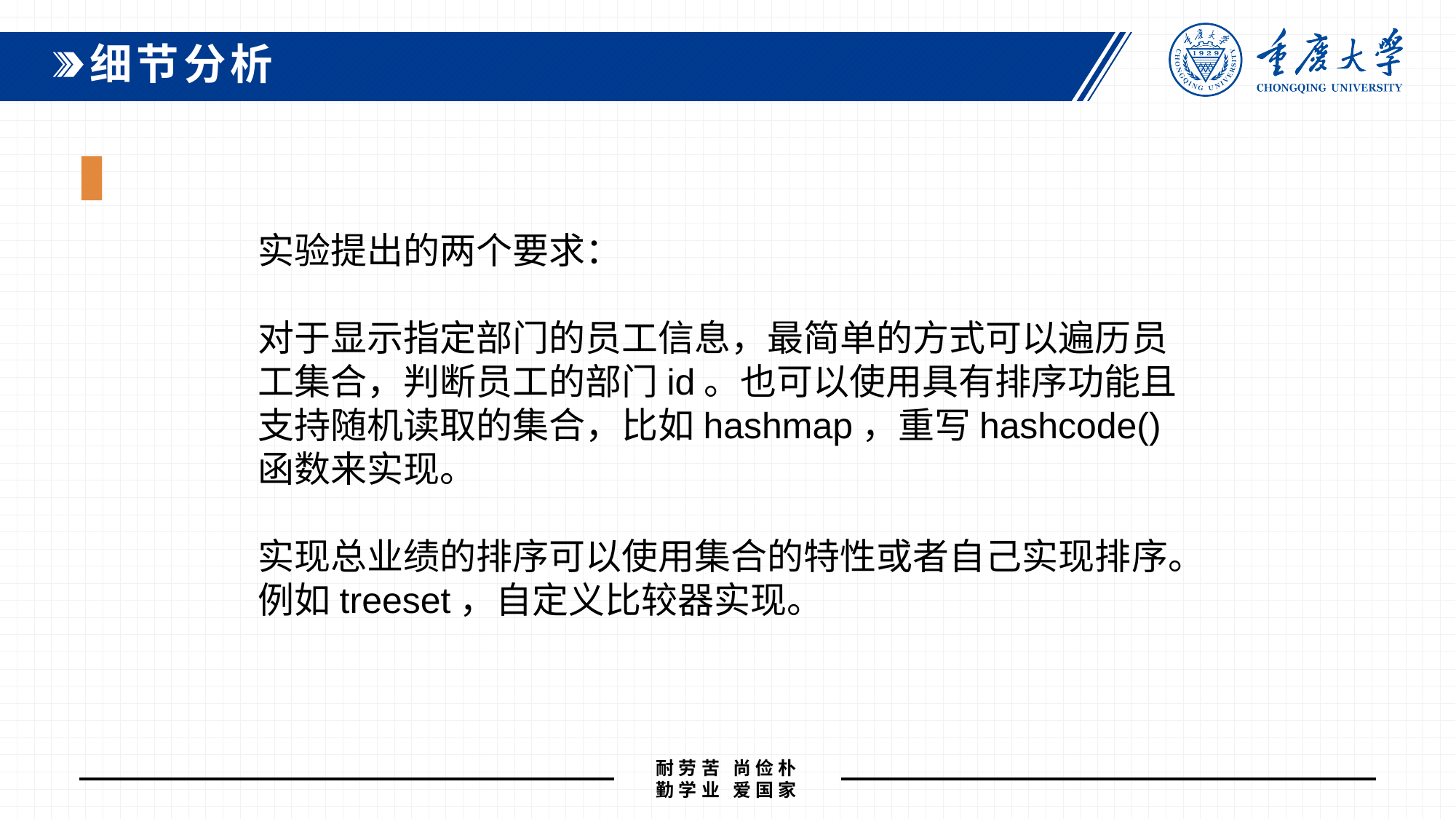

细节分析
实验提出的两个要求：

对于显示指定部门的员工信息，最简单的方式可以遍历员工集合，判断员工的部门id。也可以使用具有排序功能且支持随机读取的集合，比如hashmap，重写hashcode()函数来实现。

实现总业绩的排序可以使用集合的特性或者自己实现排序。例如treeset，自定义比较器实现。